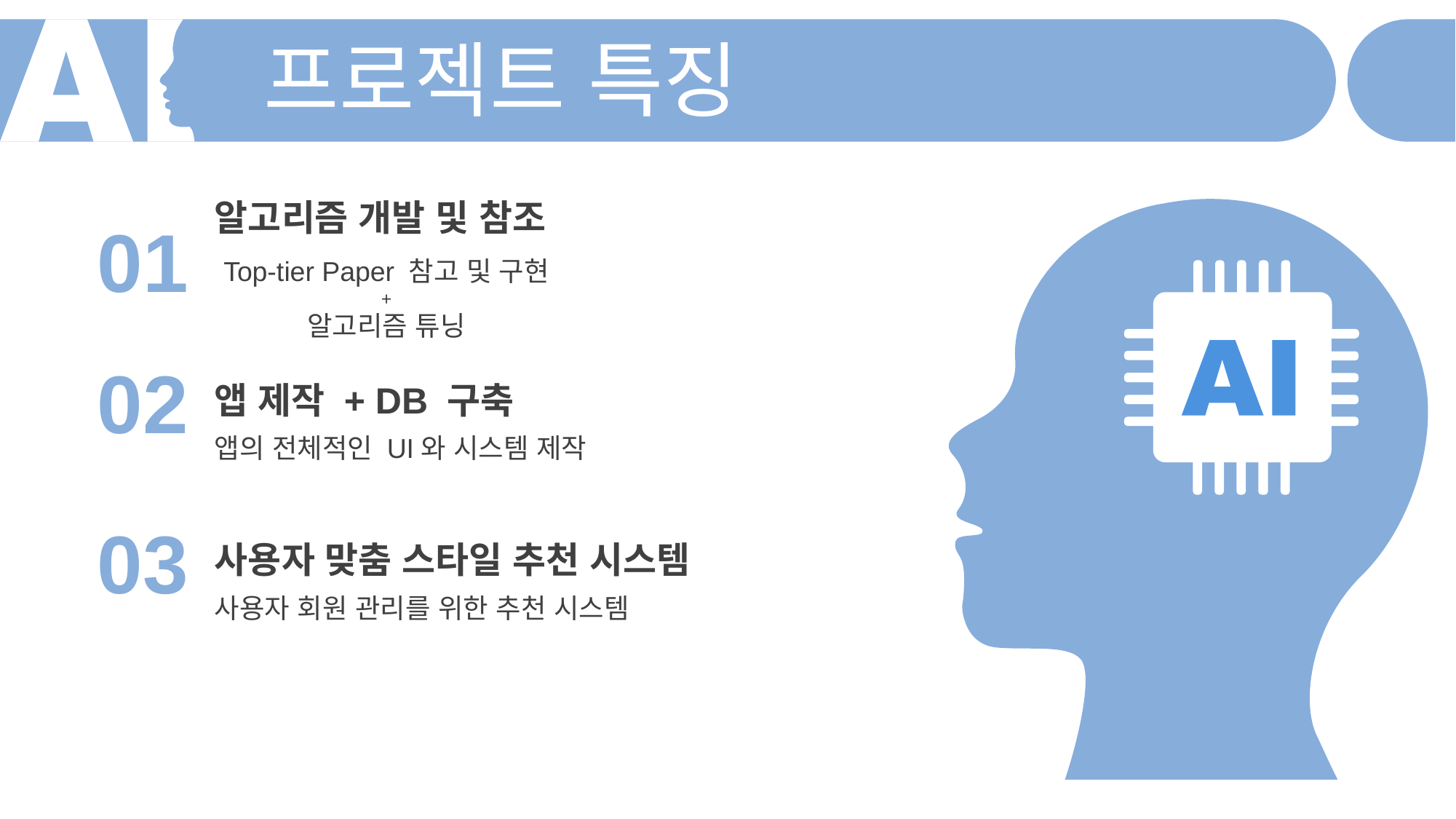

프로젝트 특징

01
알고리즘 개발 및 참조
Top-tier Paper 참고 및 구현
+
알고리즘 튜닝
02
앱 제작 + DB 구축
앱의 전체적인 UI와 시스템 제작
03
사용자 맞춤 스타일 추천 시스템
사용자 회원 관리를 위한 추천 시스템